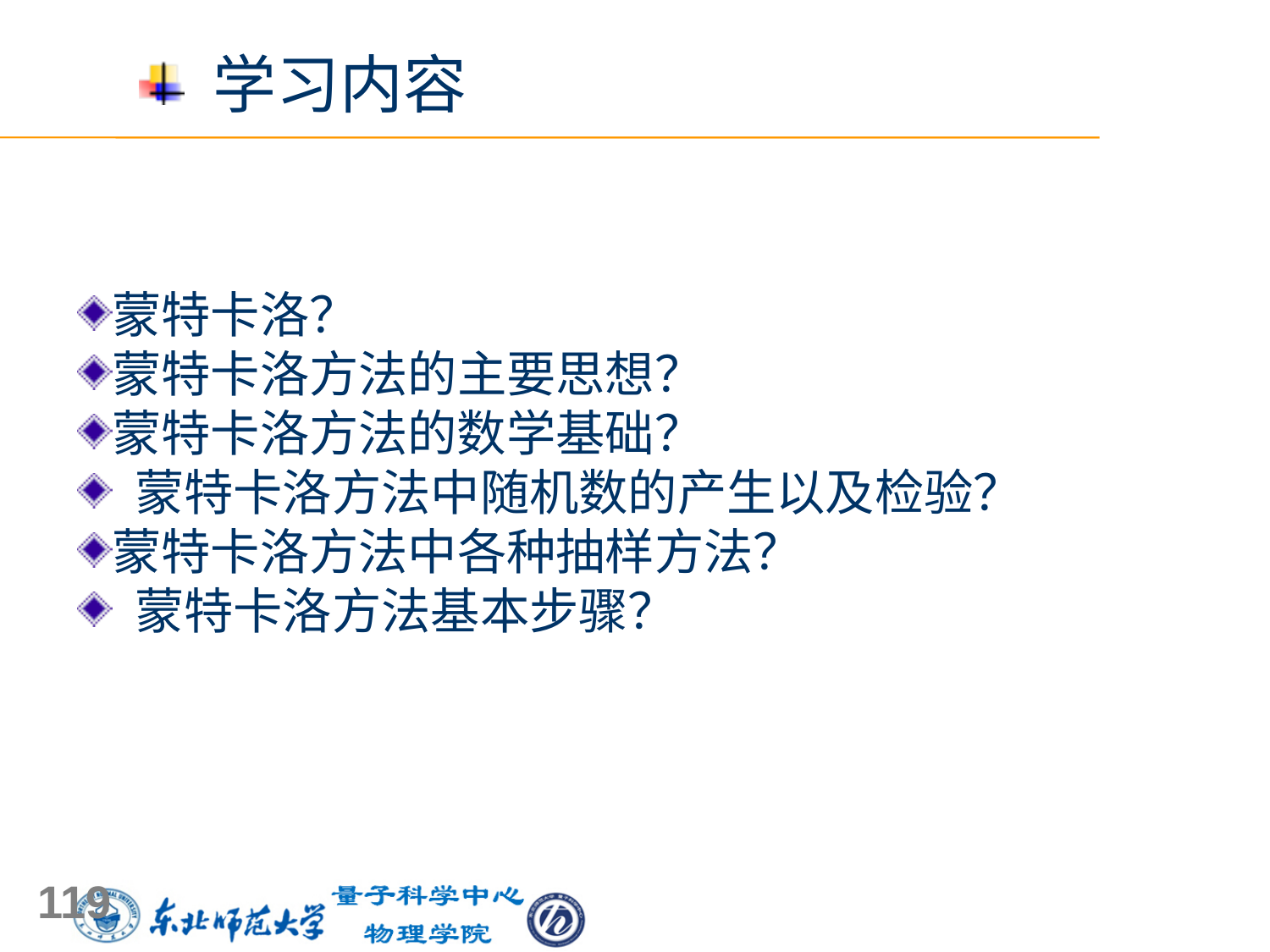

学习内容

蒙特卡洛？
蒙特卡洛方法的主要思想？
蒙特卡洛方法的数学基础？
 蒙特卡洛方法中随机数的产生以及检验？
蒙特卡洛方法中各种抽样方法？
 蒙特卡洛方法基本步骤？
119